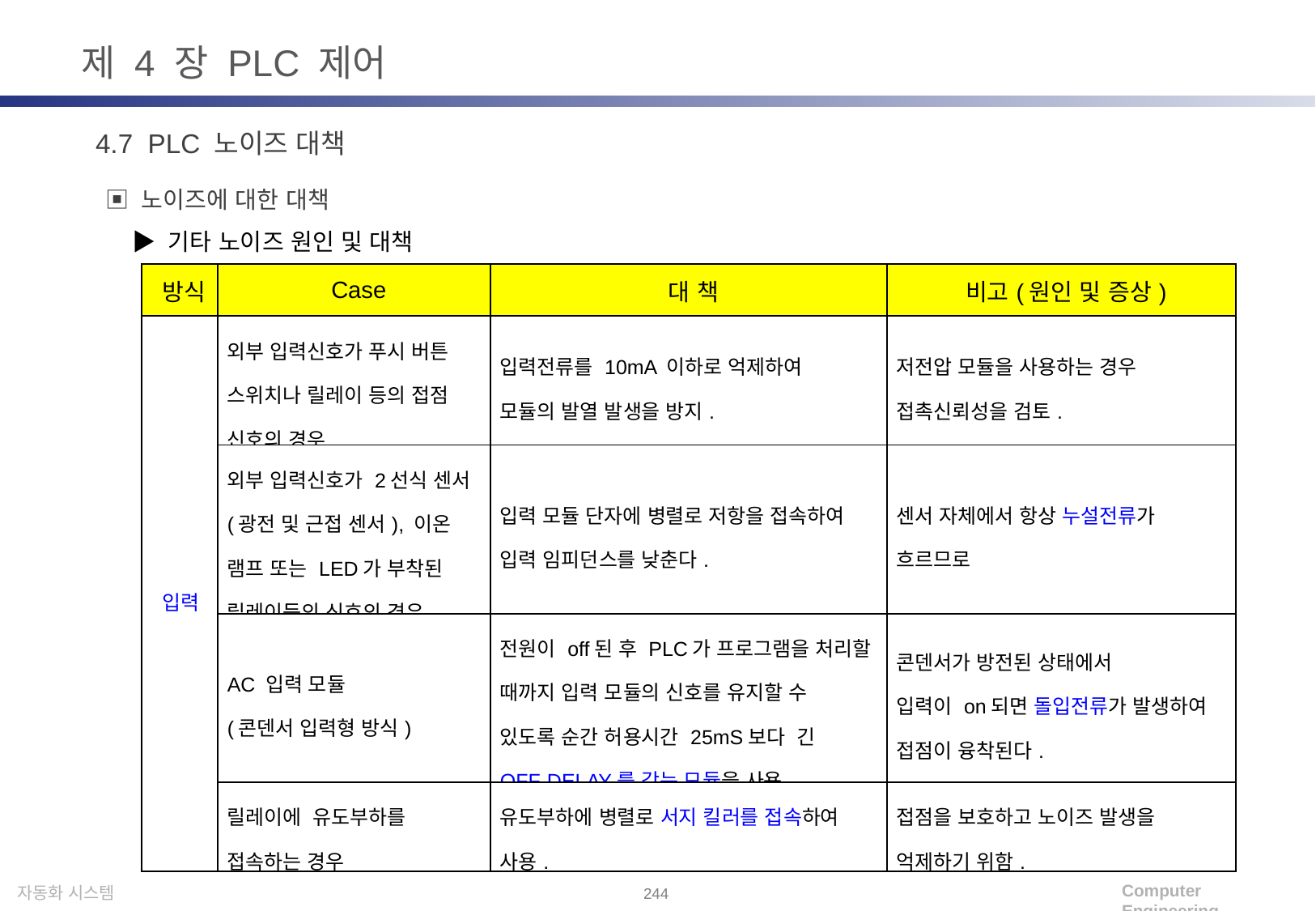

제 4 장 PLC 제어
4.7  PLC 노이즈 대책
▣ 노이즈에 대한 대책
    ▶ 기타 노이즈 원인 및 대책
| 방식 | Case | 대 책 | 비고(원인 및 증상) |
| --- | --- | --- | --- |
| 입력 | 외부 입력신호가 푸시 버튼 스위치나 릴레이 등의 접점 신호의 경우 | 입력전류를 10mA 이하로 억제하여 모듈의 발열 발생을 방지. | 저전압 모듈을 사용하는 경우 접촉신뢰성을 검토. |
|  | 외부 입력신호가 2선식 센서(광전 및 근접 센서), 이온 램프 또는 LED가 부착된 릴레이등의 신호의 경우 | 입력 모듈 단자에 병렬로 저항을 접속하여 입력 임피던스를 낮춘다. | 센서 자체에서 항상 누설전류가 흐르므로 |
|  | AC 입력 모듈 (콘덴서 입력형 방식) | 전원이 off된 후 PLC가 프로그램을 처리할 때까지 입력 모듈의 신호를 유지할 수 있도록 순간 허용시간 25mS보다 긴 OFF-DELAY를 갖는 모듈을 사용. | 콘덴서가 방전된 상태에서 입력이 on되면 돌입전류가 발생하여 접점이 융착된다. |
|  | 릴레이에 유도부하를 접속하는 경우 | 유도부하에 병렬로 서지 킬러를 접속하여 사용. | 접점을 보호하고 노이즈 발생을 억제하기 위함. |